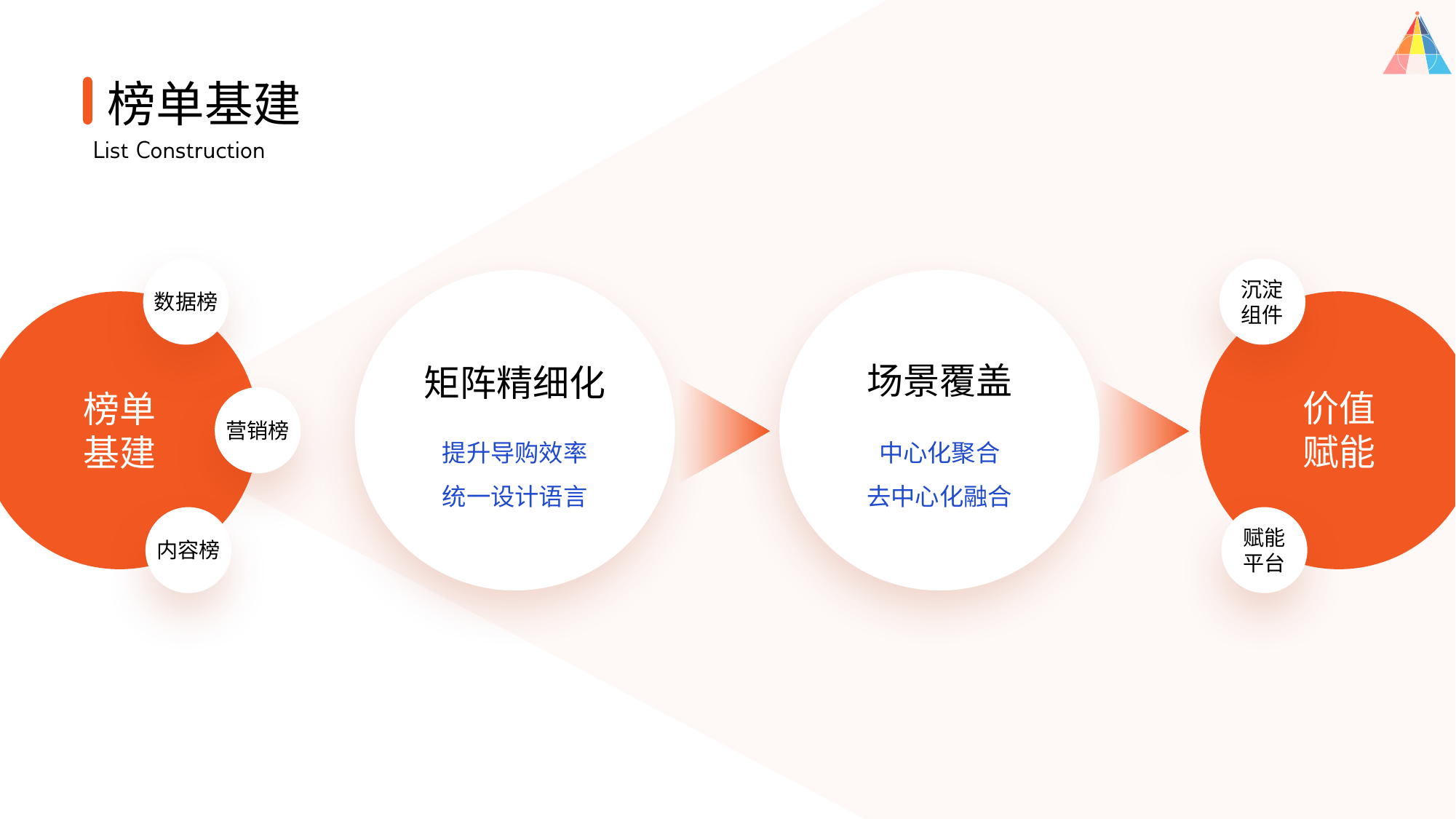

榜单基建

List Construction

沉淀
组件

数据榜

场景覆盖
矩阵精细化
价值
赋能
榜单
基建

营销榜
提升导购效率
统一设计语言
中心化聚合
去中心化融合

赋能
平台
内容榜